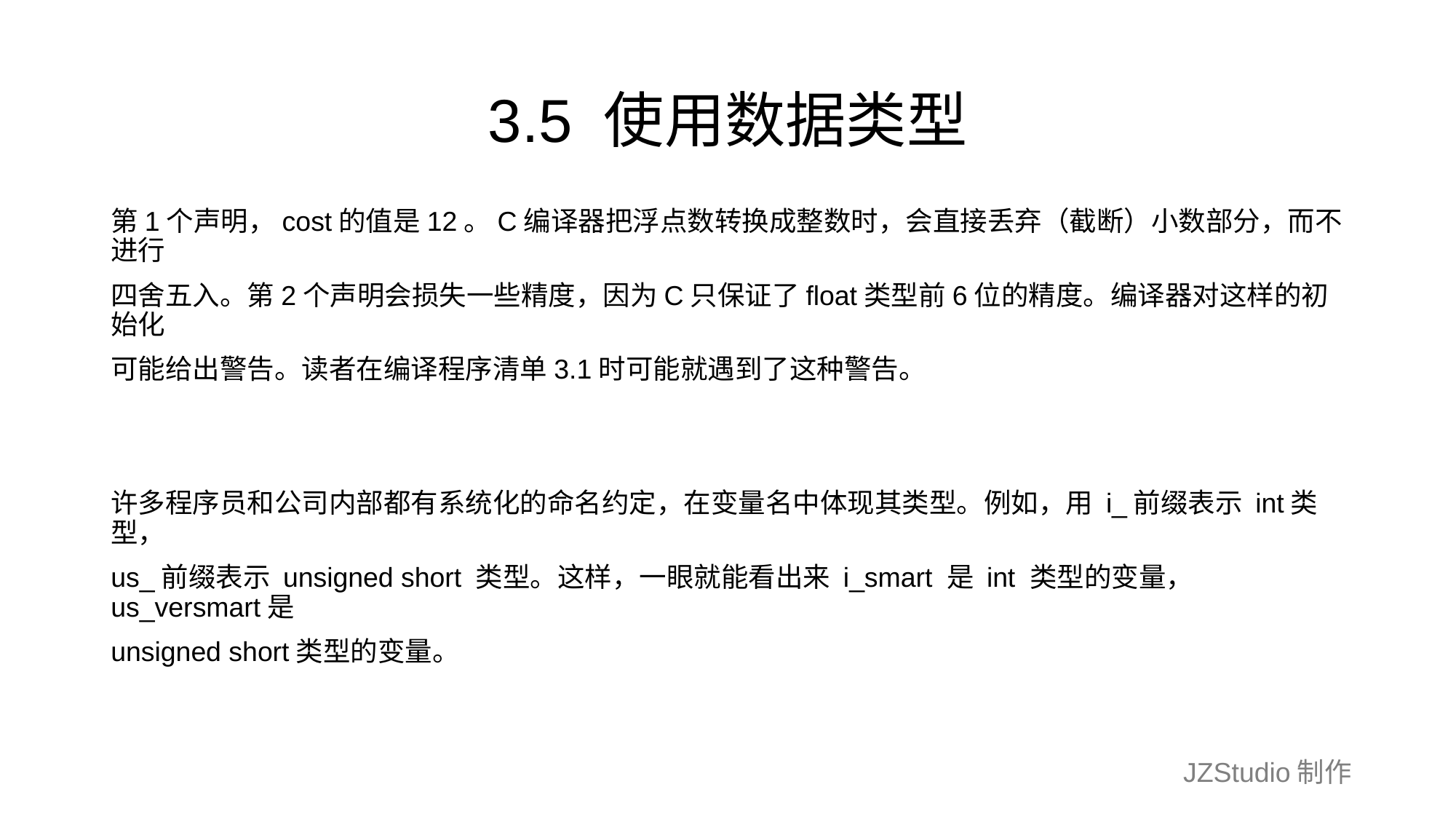

# 3.5 使用数据类型
第1个声明，cost的值是12。C编译器把浮点数转换成整数时，会直接丢弃（截断）小数部分，而不进行
四舍五入。第2个声明会损失一些精度，因为C只保证了float类型前6位的精度。编译器对这样的初始化
可能给出警告。读者在编译程序清单3.1时可能就遇到了这种警告。

许多程序员和公司内部都有系统化的命名约定，在变量名中体现其类型。例如，用 i_前缀表示 int类型，
us_前缀表示 unsigned short 类型。这样，一眼就能看出来 i_smart 是 int 类型的变量， us_versmart是
unsigned short类型的变量。